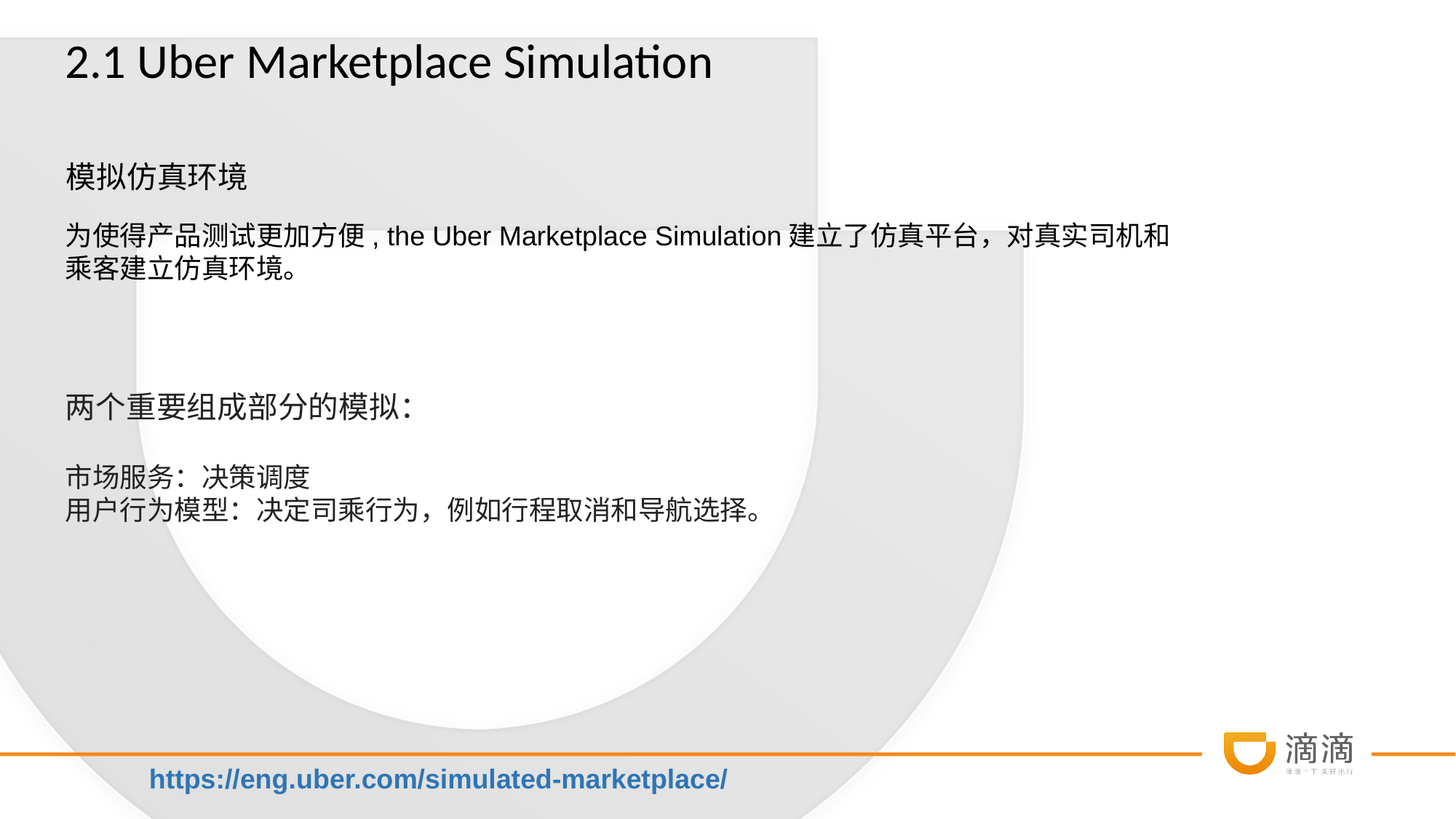

2.1 Uber Marketplace Simulation
模拟仿真环境
为使得产品测试更加方便, the Uber Marketplace Simulation建立了仿真平台，对真实司机和乘客建立仿真环境。
两个重要组成部分的模拟：

市场服务：决策调度
用户行为模型：决定司乘行为，例如行程取消和导航选择。
# https://eng.uber.com/simulated-marketplace/